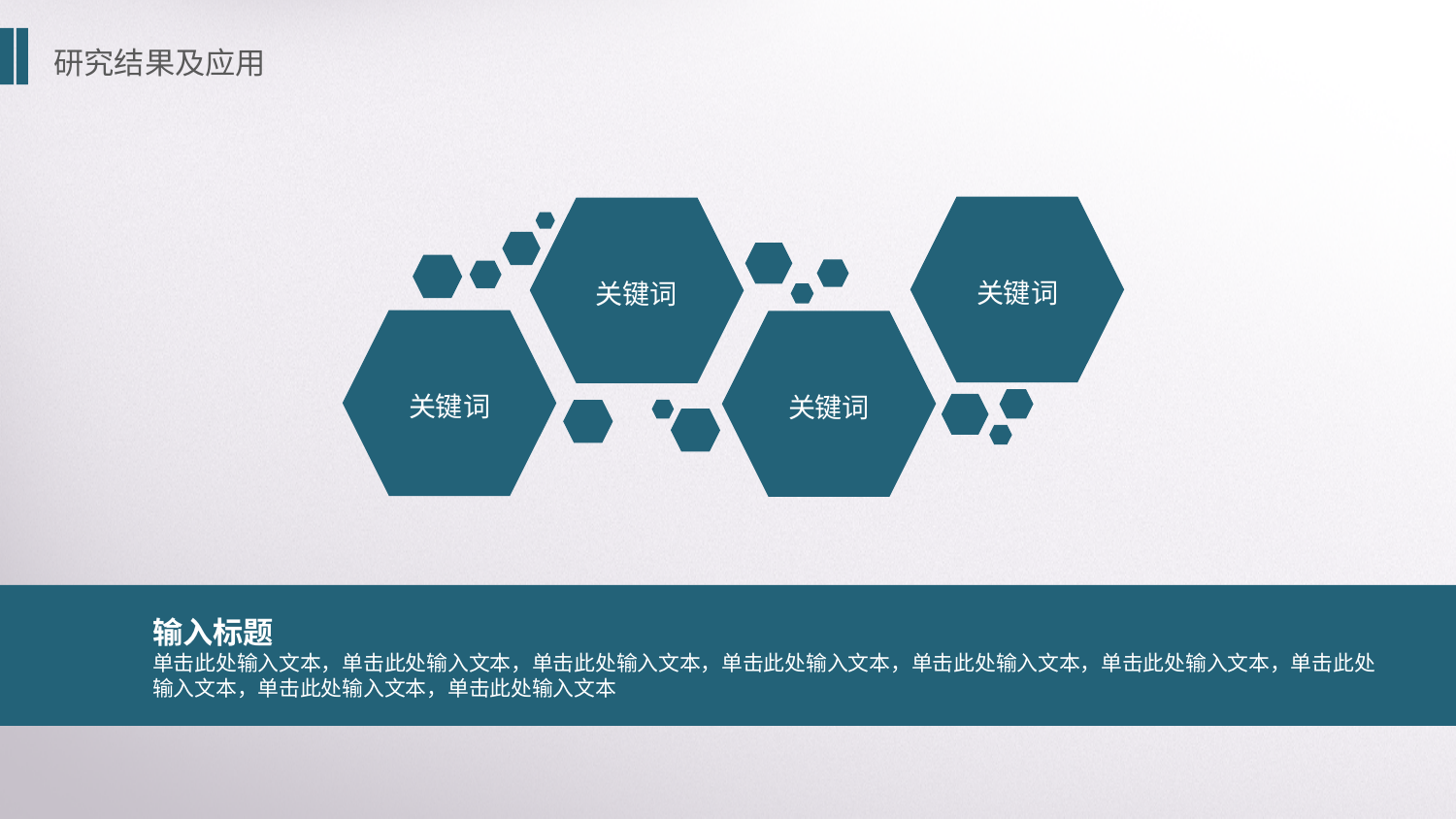

研究结果及应用
关键词
关键词

关键词
关键词

输入标题
单击此处输入文本，单击此处输入文本，单击此处输入文本，单击此处输入文本，单击此处输入文本，单击此处输入文本，单击此处输入文本，单击此处输入文本，单击此处输入文本